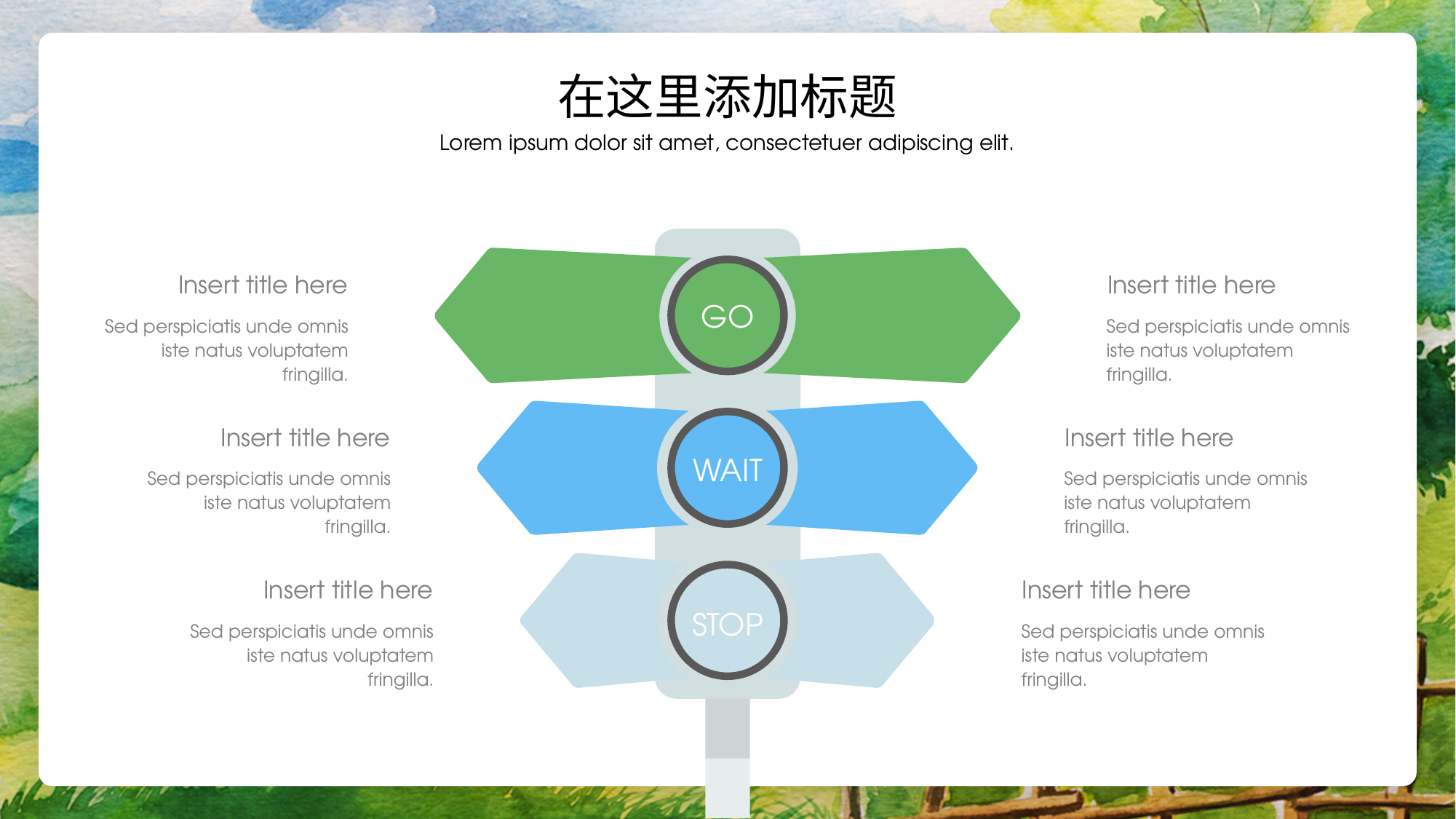

在这里添加标题
Lorem ipsum dolor sit amet, consectetuer adipiscing elit.

Insert title here
Insert title here
GO
Sed perspiciatis unde omnis iste natus voluptatem fringilla.
Sed perspiciatis unde omnis iste natus voluptatem fringilla.

Insert title here
Insert title here
WAIT
Sed perspiciatis unde omnis iste natus voluptatem fringilla.
Sed perspiciatis unde omnis iste natus voluptatem fringilla.

Insert title here
Insert title here
STOP
Sed perspiciatis unde omnis iste natus voluptatem fringilla.
Sed perspiciatis unde omnis iste natus voluptatem fringilla.